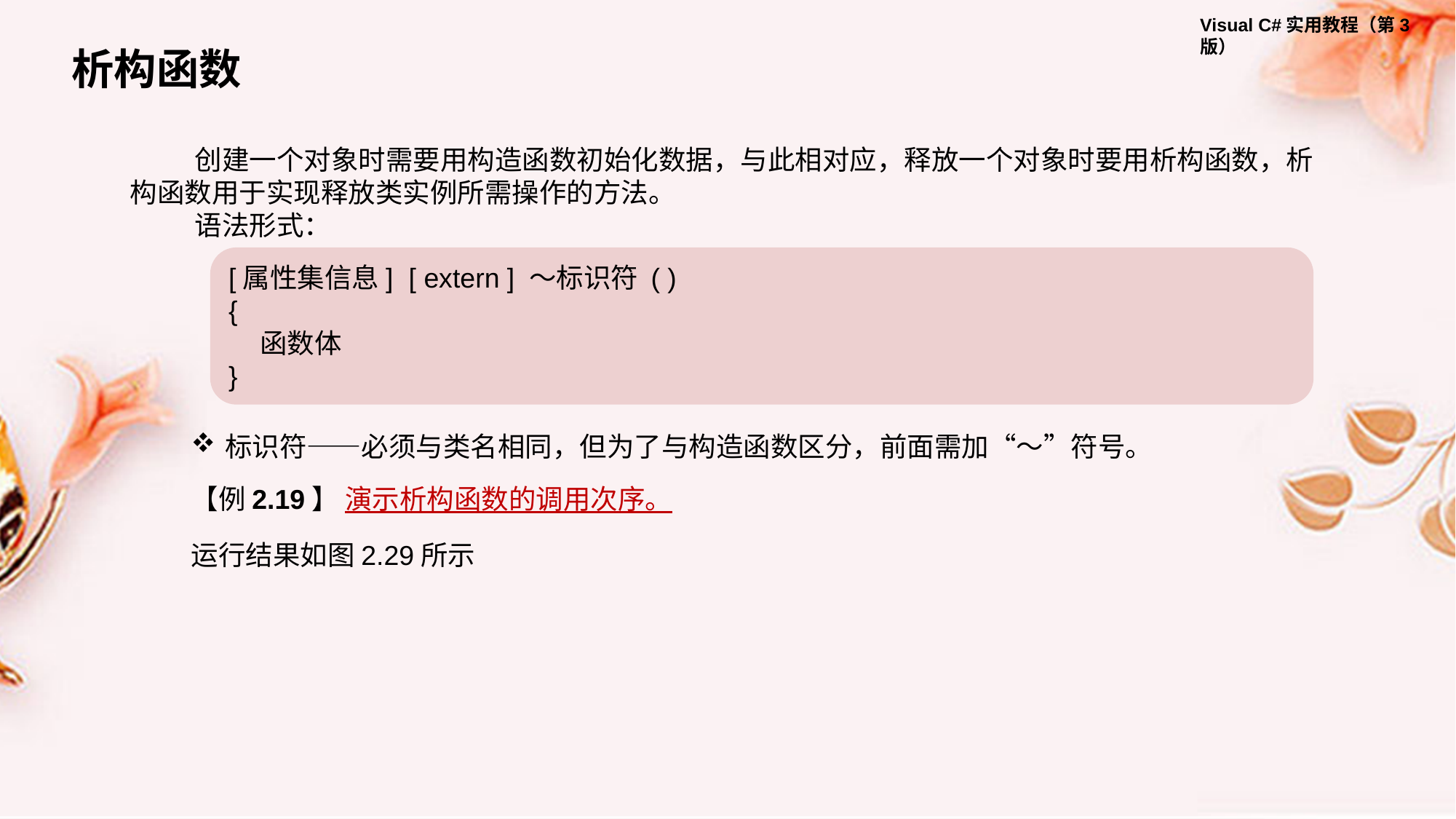

析构函数
创建一个对象时需要用构造函数初始化数据，与此相对应，释放一个对象时要用析构函数，析构函数用于实现释放类实例所需操作的方法。
语法形式：
[属性集信息]  [ extern ] ～标识符 ( )
{
    函数体
}
标识符——必须与类名相同，但为了与构造函数区分，前面需加“～”符号。
【例2.19】 演示析构函数的调用次序。
运行结果如图2.29所示